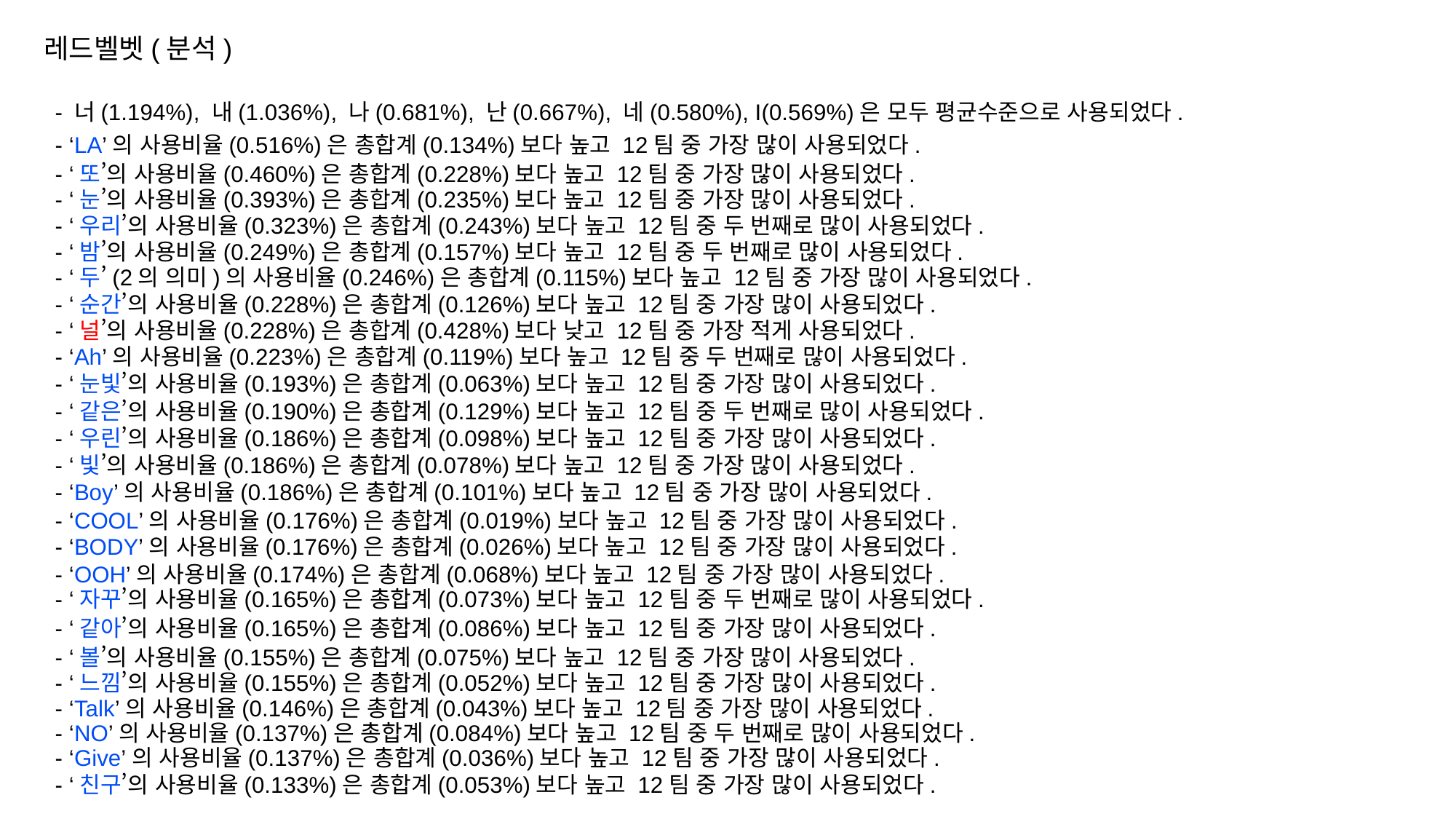

레드벨벳(분석)
- 너(1.194%), 내(1.036%), 나(0.681%), 난(0.667%), 네(0.580%), I(0.569%)은 모두 평균수준으로 사용되었다.
- ‘LA’의 사용비율(0.516%)은 총합계(0.134%)보다 높고 12팀 중 가장 많이 사용되었다.
- ‘또’의 사용비율(0.460%)은 총합계(0.228%)보다 높고 12팀 중 가장 많이 사용되었다.
- ‘눈’의 사용비율(0.393%)은 총합계(0.235%)보다 높고 12팀 중 가장 많이 사용되었다.
- ‘우리’의 사용비율(0.323%)은 총합계(0.243%)보다 높고 12팀 중 두 번째로 많이 사용되었다.
- ‘밤’의 사용비율(0.249%)은 총합계(0.157%)보다 높고 12팀 중 두 번째로 많이 사용되었다.
- ‘두’(2의 의미)의 사용비율(0.246%)은 총합계(0.115%)보다 높고 12팀 중 가장 많이 사용되었다.
- ‘순간’의 사용비율(0.228%)은 총합계(0.126%)보다 높고 12팀 중 가장 많이 사용되었다.
- ‘널’의 사용비율(0.228%)은 총합계(0.428%)보다 낮고 12팀 중 가장 적게 사용되었다.
- ‘Ah’의 사용비율(0.223%)은 총합계(0.119%)보다 높고 12팀 중 두 번째로 많이 사용되었다.
- ‘눈빛’의 사용비율(0.193%)은 총합계(0.063%)보다 높고 12팀 중 가장 많이 사용되었다.
- ‘같은’의 사용비율(0.190%)은 총합계(0.129%)보다 높고 12팀 중 두 번째로 많이 사용되었다.
- ‘우린’의 사용비율(0.186%)은 총합계(0.098%)보다 높고 12팀 중 가장 많이 사용되었다.
- ‘빛’의 사용비율(0.186%)은 총합계(0.078%)보다 높고 12팀 중 가장 많이 사용되었다.
- ‘Boy’의 사용비율(0.186%)은 총합계(0.101%)보다 높고 12팀 중 가장 많이 사용되었다.
- ‘COOL’의 사용비율(0.176%)은 총합계(0.019%)보다 높고 12팀 중 가장 많이 사용되었다.
- ‘BODY’의 사용비율(0.176%)은 총합계(0.026%)보다 높고 12팀 중 가장 많이 사용되었다.
- ‘OOH’의 사용비율(0.174%)은 총합계(0.068%)보다 높고 12팀 중 가장 많이 사용되었다.
- ‘자꾸’의 사용비율(0.165%)은 총합계(0.073%)보다 높고 12팀 중 두 번째로 많이 사용되었다.
- ‘같아’의 사용비율(0.165%)은 총합계(0.086%)보다 높고 12팀 중 가장 많이 사용되었다.
- ‘볼’의 사용비율(0.155%)은 총합계(0.075%)보다 높고 12팀 중 가장 많이 사용되었다.
- ‘느낌’의 사용비율(0.155%)은 총합계(0.052%)보다 높고 12팀 중 가장 많이 사용되었다.
- ‘Talk’의 사용비율(0.146%)은 총합계(0.043%)보다 높고 12팀 중 가장 많이 사용되었다.
- ‘NO’의 사용비율(0.137%)은 총합계(0.084%)보다 높고 12팀 중 두 번째로 많이 사용되었다.
- ‘Give’의 사용비율(0.137%)은 총합계(0.036%)보다 높고 12팀 중 가장 많이 사용되었다.
- ‘친구’의 사용비율(0.133%)은 총합계(0.053%)보다 높고 12팀 중 가장 많이 사용되었다.